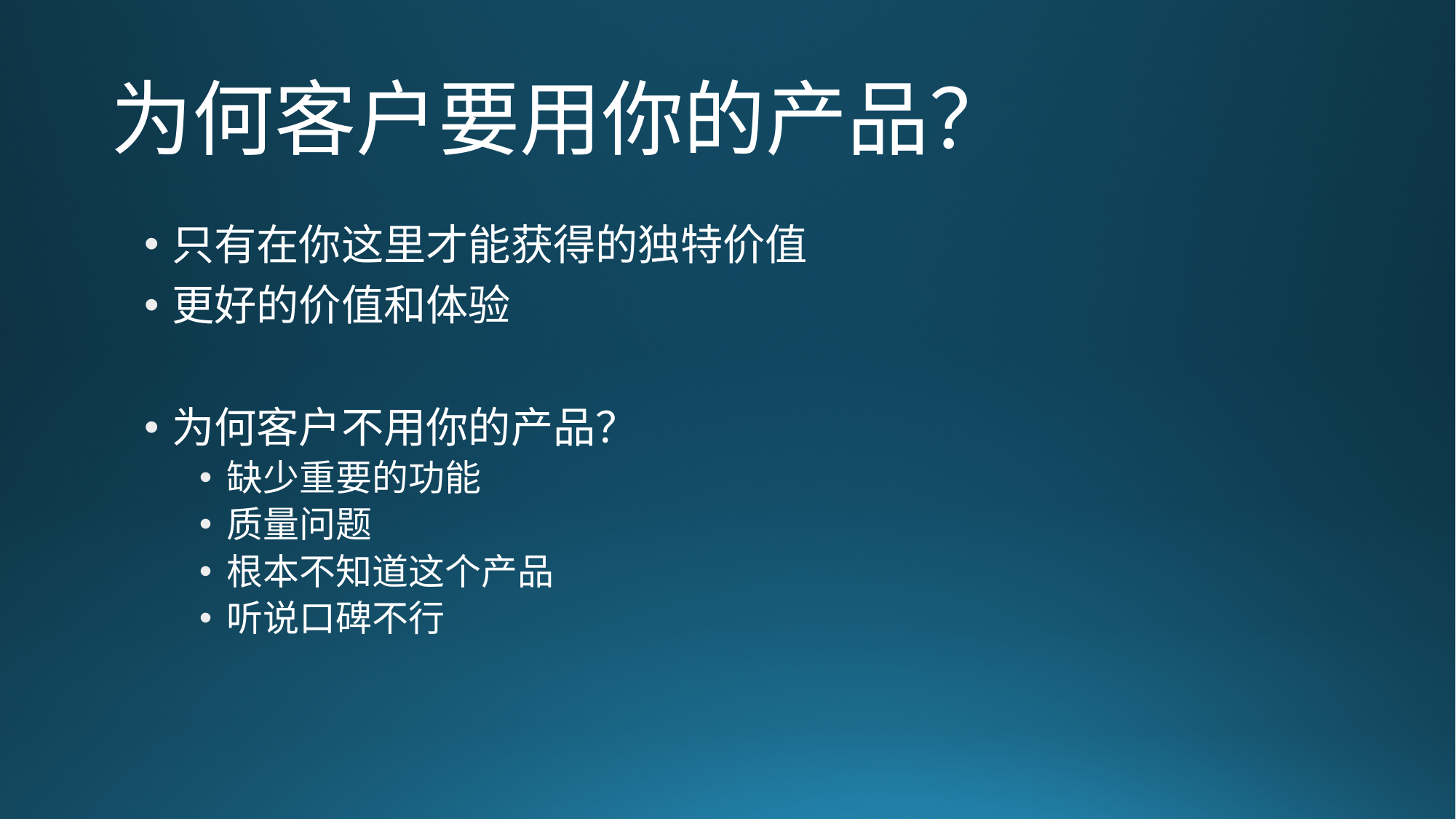

# 为何客户要用你的产品？
只有在你这里才能获得的独特价值
更好的价值和体验

为何客户不用你的产品？
缺少重要的功能
质量问题
根本不知道这个产品
听说口碑不行